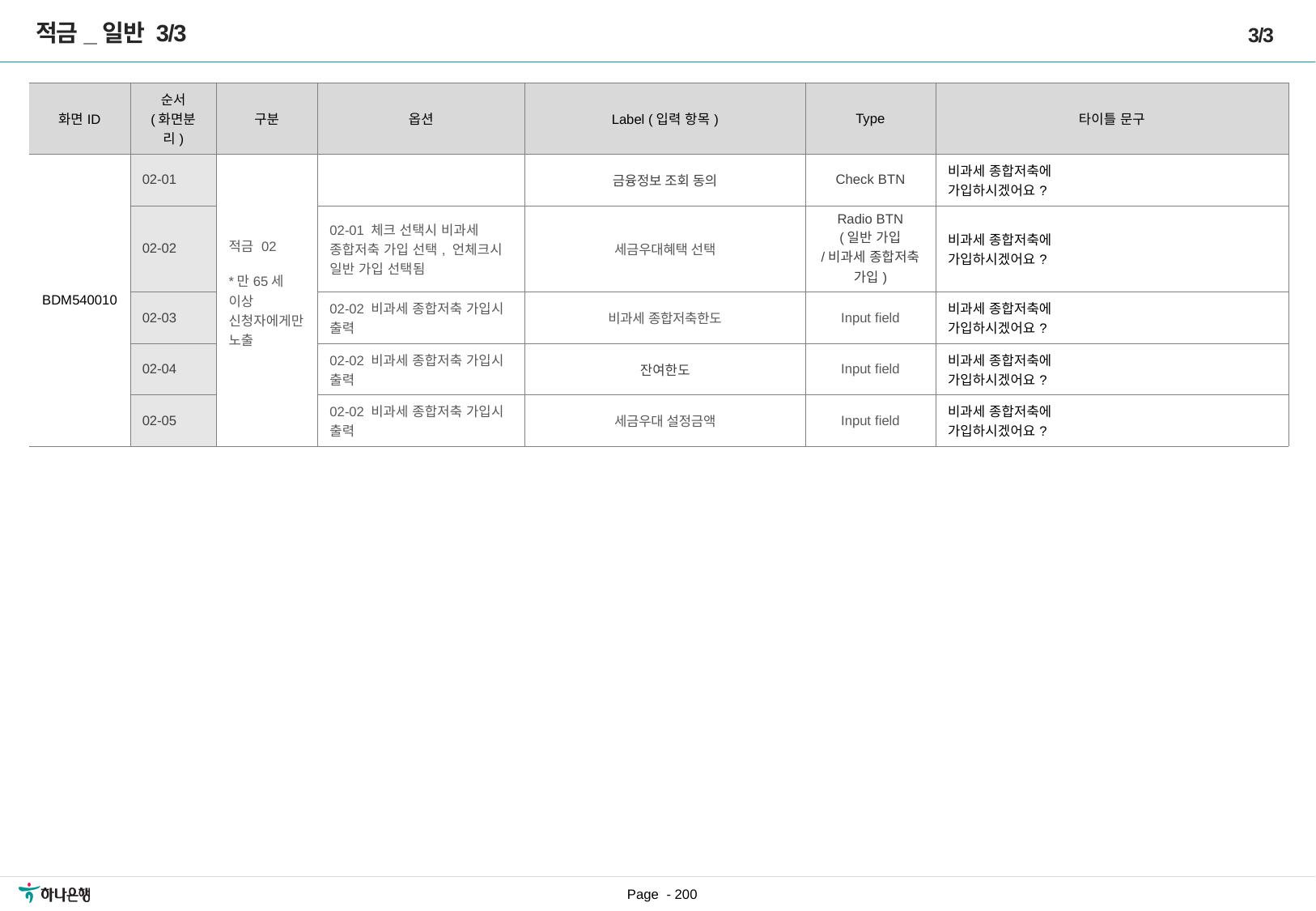

적금_일반 3/3
3/3
[수정요약] 2023.06.30
[BDM540010 02-01] Label 텍스트 수정 및 Type Radio BTN -> Check BTN으로 수정
| 화면ID | 순서 (화면분리) | 구분 | 옵션 | Label (입력 항목) | Type | 타이틀 문구 |
| --- | --- | --- | --- | --- | --- | --- |
| BDM540010 | 02-01 | 적금 02 \*만65세 이상 신청자에게만 노출 |  | 금융정보 조회 동의 | Check BTN | 비과세 종합저축에 가입하시겠어요? |
|  | 02-02 |  | 02-01 체크 선택시 비과세 종합저축 가입 선택, 언체크시 일반 가입 선택됨 | 세금우대혜택 선택 | Radio BTN (일반 가입 /비과세 종합저축 가입) | 비과세 종합저축에 가입하시겠어요? |
|  | 02-03 |  | 02-02 비과세 종합저축 가입시 출력 | 비과세 종합저축한도 | Input field | 비과세 종합저축에 가입하시겠어요? |
|  | 02-04 |  | 02-02 비과세 종합저축 가입시 출력 | 잔여한도 | Input field | 비과세 종합저축에 가입하시겠어요? |
|  | 02-05 |  | 02-02 비과세 종합저축 가입시 출력 | 세금우대 설정금액 | Input field | 비과세 종합저축에 가입하시겠어요? |